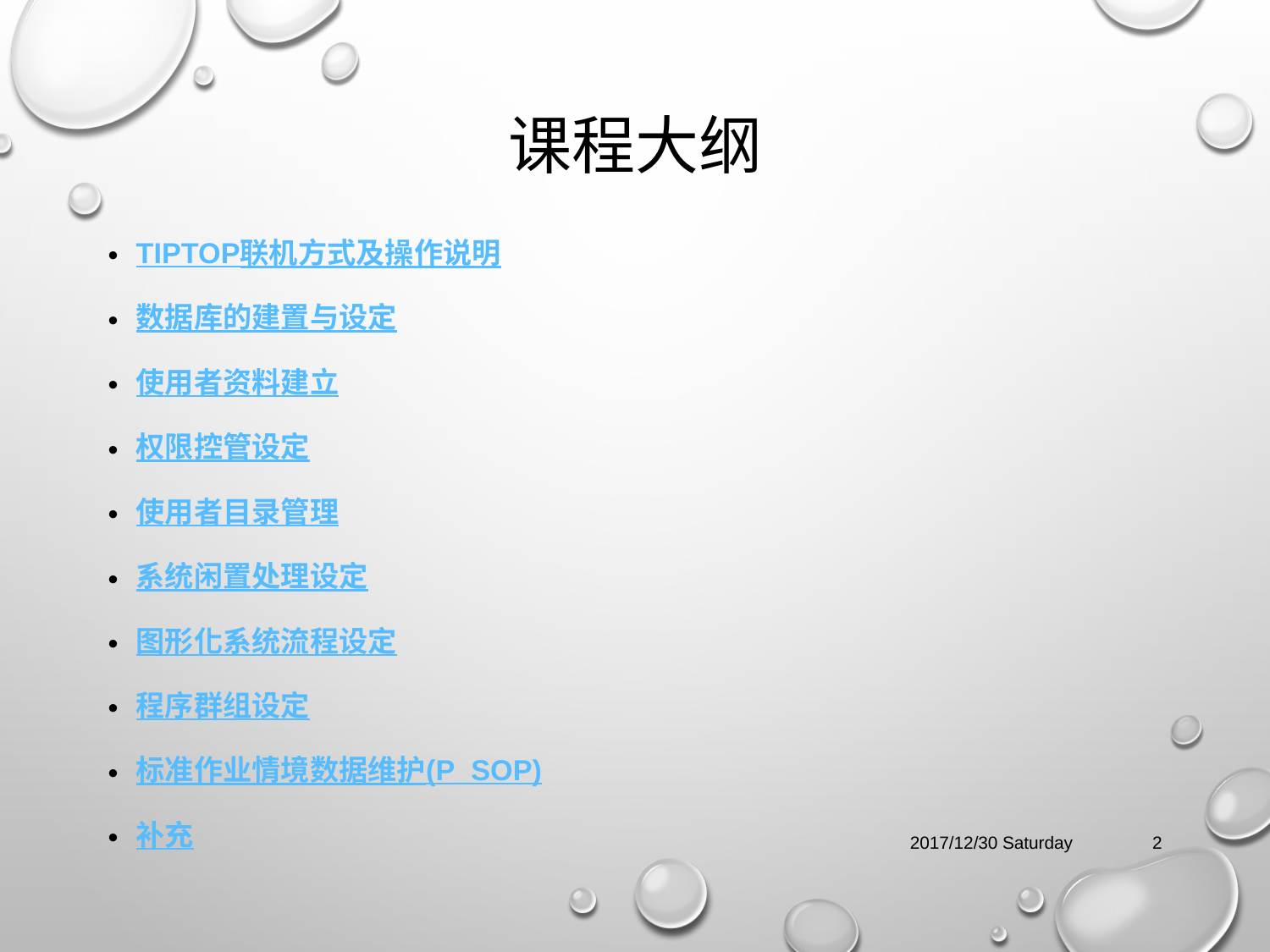

# 课程大纲
TIPTOP联机方式及操作说明
数据库的建置与设定
使用者资料建立
权限控管设定
使用者目录管理
系统闲置处理设定
图形化系统流程设定
程序群组设定
标准作业情境数据维护(p_sop)
补充
2017/12/30 Saturday
2